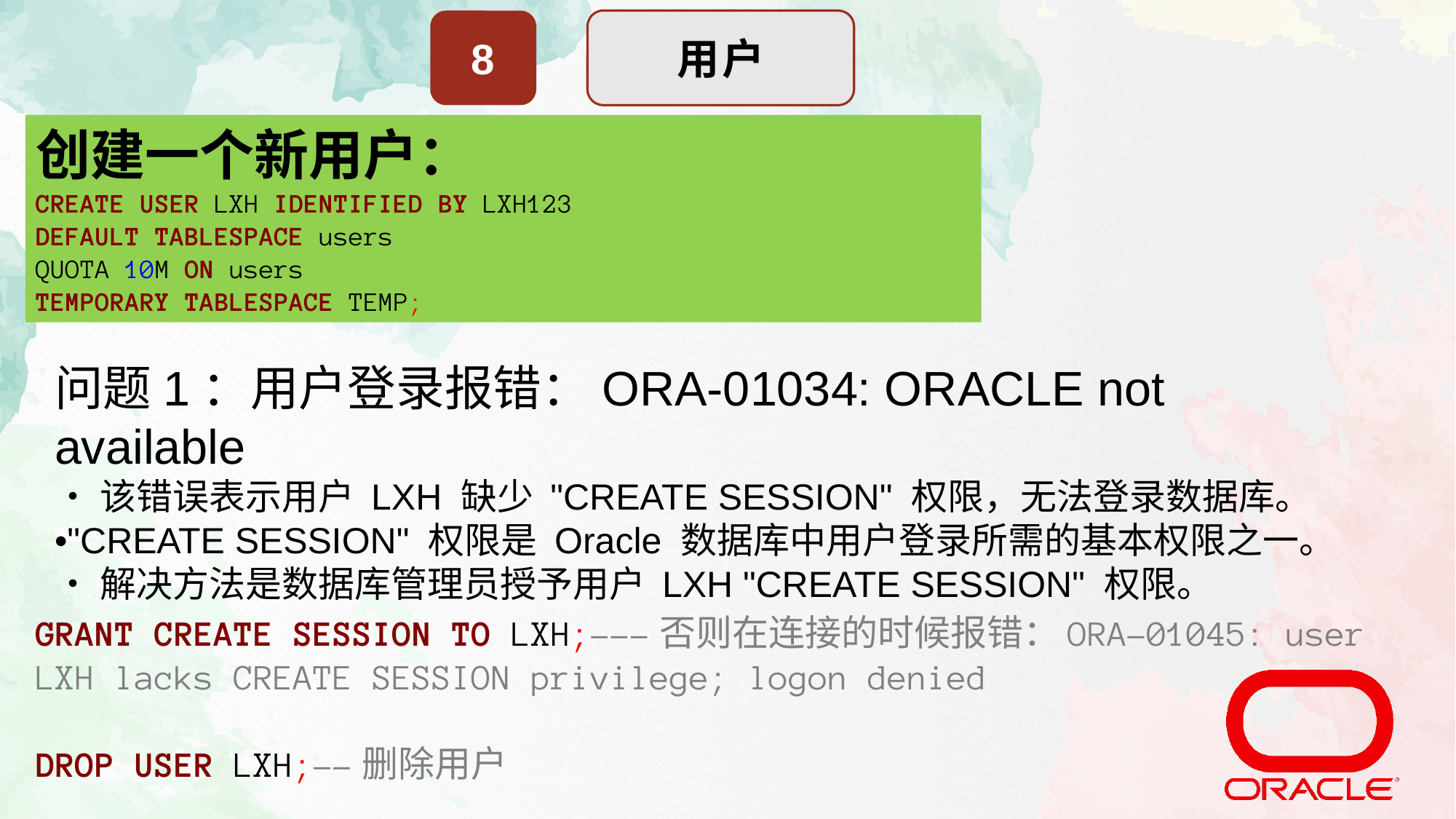

8
用户
创建一个新用户：
CREATE USER LXH IDENTIFIED BY LXH123
DEFAULT TABLESPACE users
QUOTA 10M ON users
TEMPORARY TABLESPACE TEMP;
问题1：用户登录报错：ORA-01034: ORACLE not available
•该错误表示用户 LXH 缺少 "CREATE SESSION" 权限，无法登录数据库。
•"CREATE SESSION" 权限是 Oracle 数据库中用户登录所需的基本权限之一。
•解决方法是数据库管理员授予用户 LXH "CREATE SESSION" 权限。
GRANT CREATE SESSION TO LXH;---否则在连接的时候报错：ORA-01045: user LXH lacks CREATE SESSION privilege; logon denied

DROP USER LXH;--删除用户